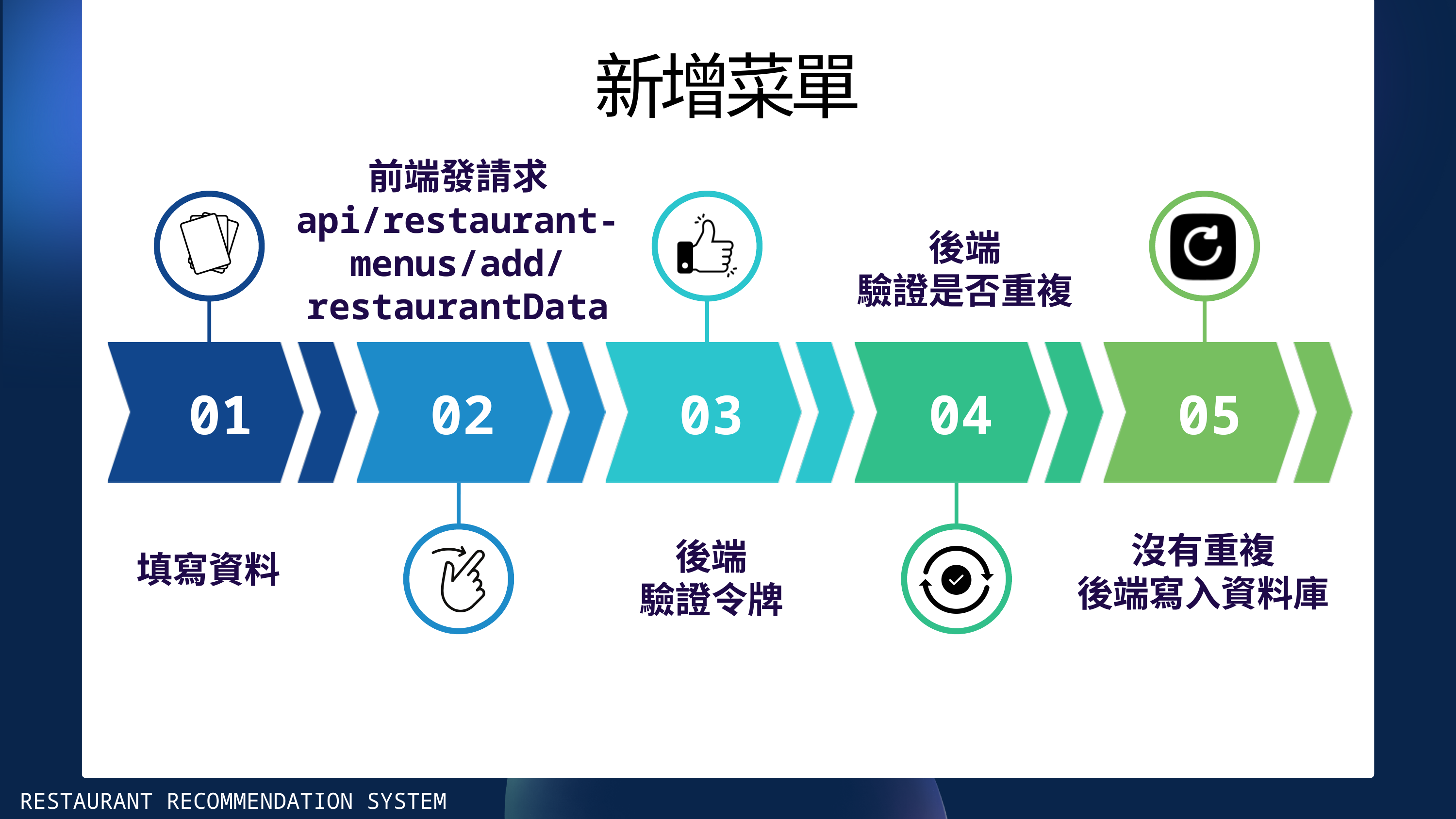

新增菜單

前端發請求
api/restaurant-menus/add/
restaurantData

後端
驗證是否重複

 01
02
03
04
05

填寫資料

沒有重複
後端寫入資料庫

後端
驗證令牌

RESTAURANT RECOMMENDATION SYSTEM